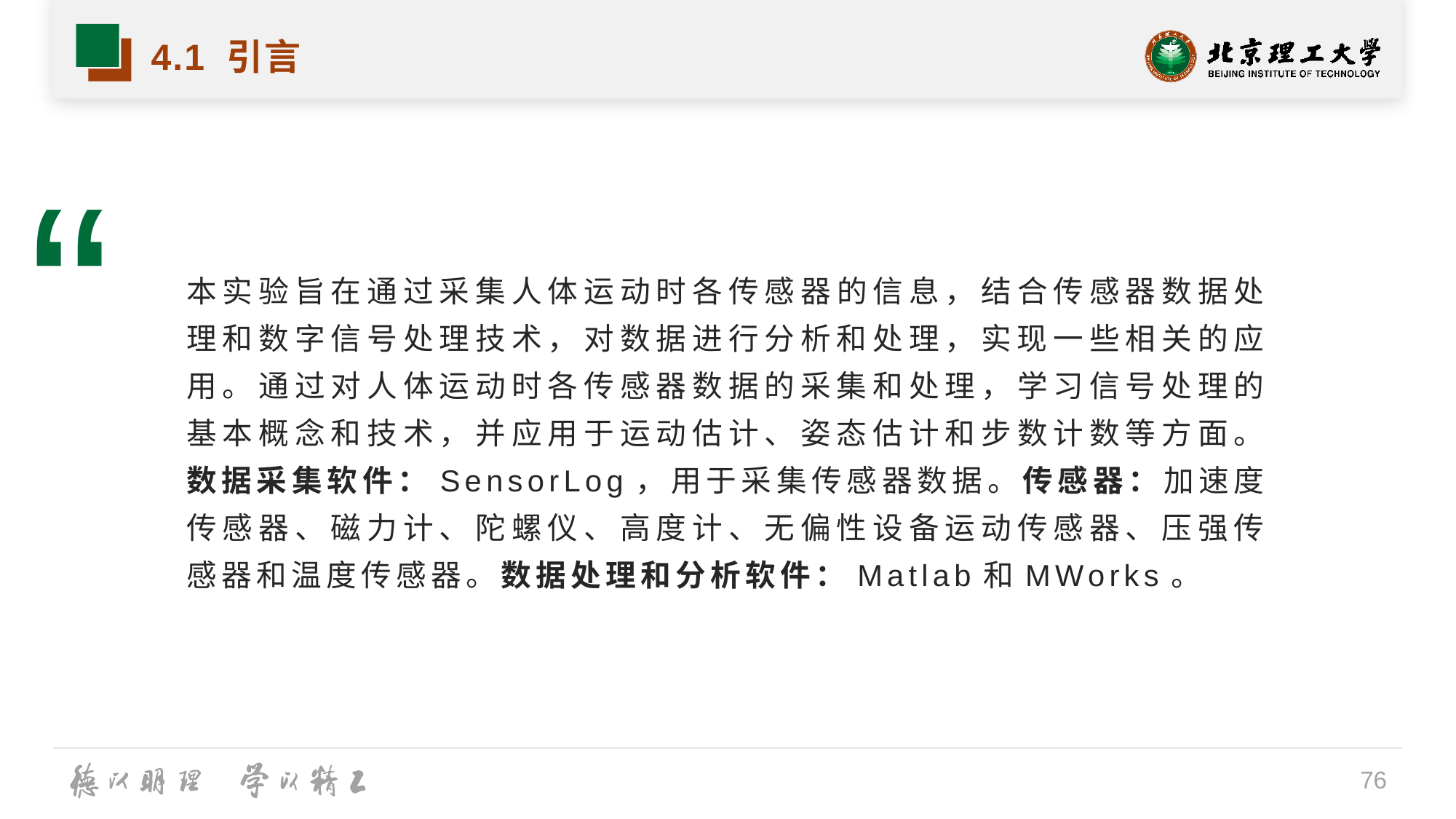

# 4.1 引言
“

本实验旨在通过采集人体运动时各传感器的信息，结合传感器数据处理和数字信号处理技术，对数据进行分析和处理，实现一些相关的应用。通过对人体运动时各传感器数据的采集和处理，学习信号处理的基本概念和技术，并应用于运动估计、姿态估计和步数计数等方面。数据采集软件：SensorLog，用于采集传感器数据。传感器：加速度传感器、磁力计、陀螺仪、高度计、无偏性设备运动传感器、压强传感器和温度传感器。数据处理和分析软件：Matlab和MWorks。